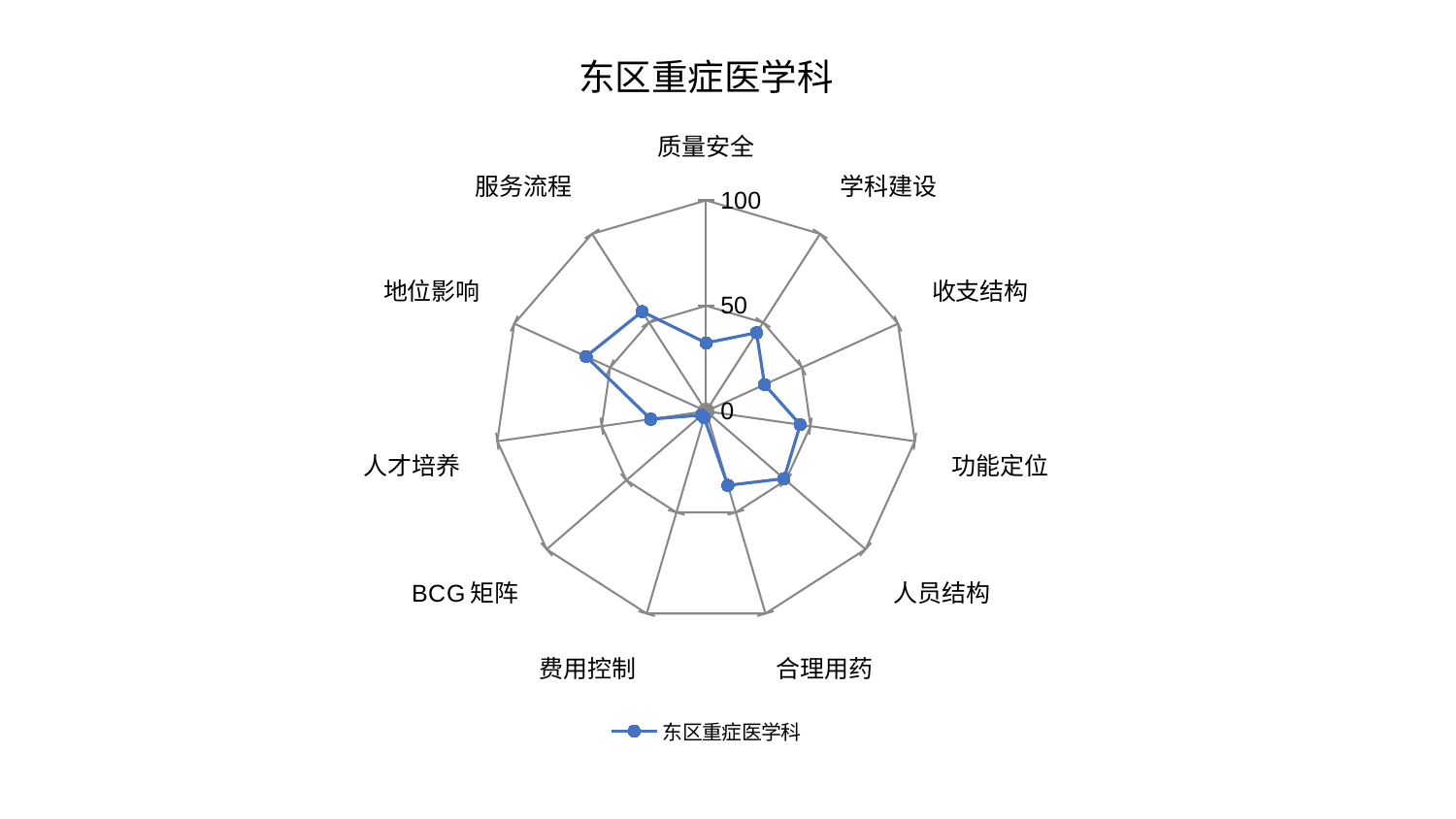

### Chart: 东区重症医学科

| Category | 东区重症医学科 |
|---|---|
| 质量安全 | 32.4115476560669 |
| 学科建设 | 44.27888711928099 |
| 收支结构 | 30.46027775515107 |
| 功能定位 | 45.08725010879779 |
| 人员结构 | 48.83094824232988 |
| 合理用药 | 36.63865809250763 |
| 费用控制 | 3.2103114688914736 |
| BCG矩阵 | 2.8554123905753346 |
| 人才培养 | 26.540574059797077 |
| 地位影响 | 62.56687910367206 |
| 服务流程 | 56.17628561033776 |
124